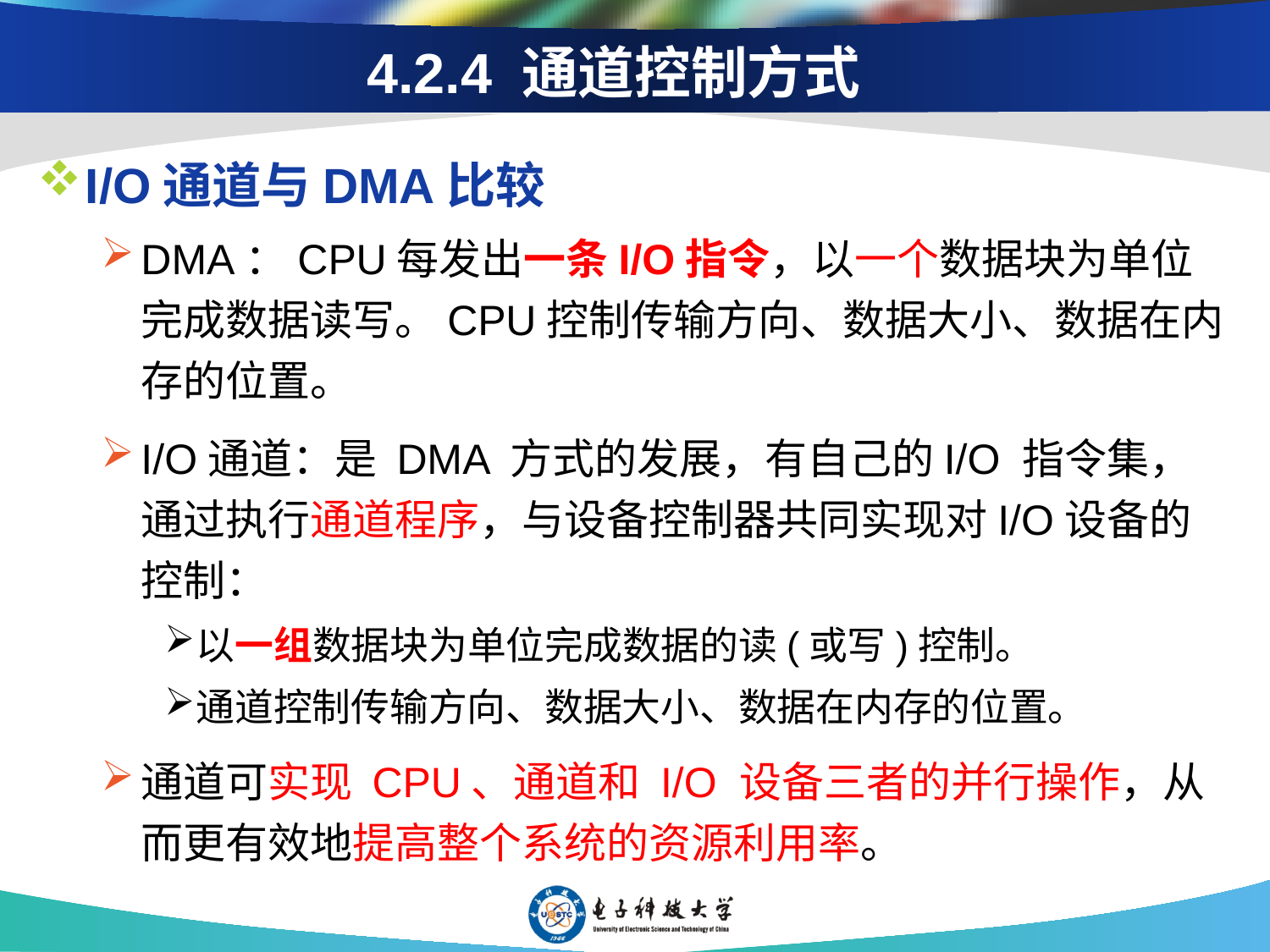

# 4.2.4 通道控制方式
I/O通道与DMA比较
DMA：CPU每发出一条I/O指令，以一个数据块为单位完成数据读写。CPU控制传输方向、数据大小、数据在内存的位置。
I/O通道：是 DMA 方式的发展，有自己的I/O 指令集，通过执行通道程序，与设备控制器共同实现对I/O设备的控制：
以一组数据块为单位完成数据的读(或写)控制。
通道控制传输方向、数据大小、数据在内存的位置。
通道可实现 CPU、通道和 I/O 设备三者的并行操作，从而更有效地提高整个系统的资源利用率。